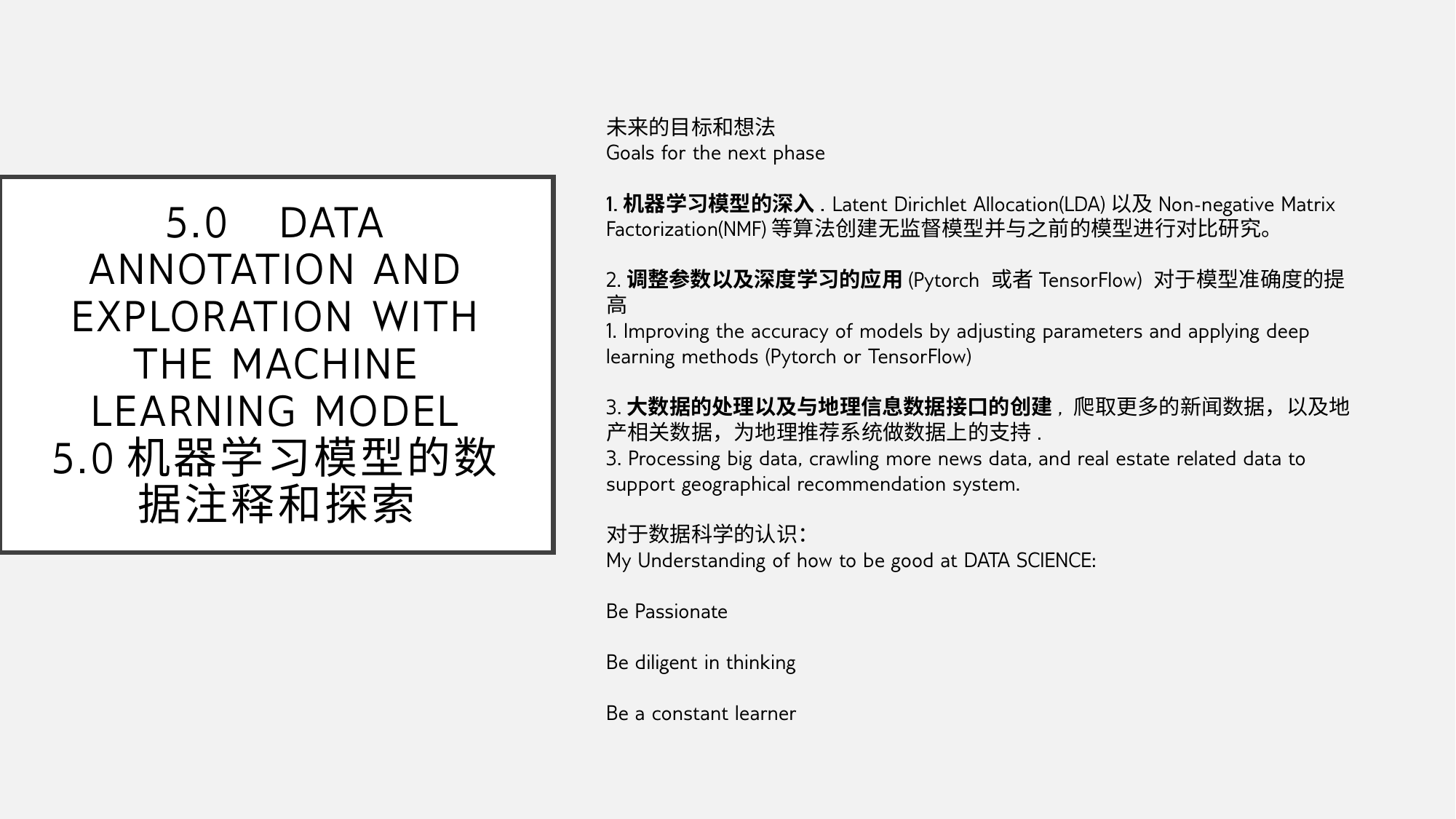

未来的目标和想法
Goals for the next phase

1.机器学习模型的深入. Latent Dirichlet Allocation(LDA)以及Non-negative Matrix Factorization(NMF)等算法创建无监督模型并与之前的模型进行对比研究。

2.调整参数以及深度学习的应用(Pytorch 或者TensorFlow) 对于模型准确度的提高
1. Improving the accuracy of models by adjusting parameters and applying deep learning methods (Pytorch or TensorFlow)

3.大数据的处理以及与地理信息数据接口的创建, 爬取更多的新闻数据，以及地产相关数据，为地理推荐系统做数据上的支持.
3. Processing big data, crawling more news data, and real estate related data to support geographical recommendation system.

对于数据科学的认识：
My Understanding of how to be good at DATA SCIENCE:

Be Passionate

Be diligent in thinking

Be a constant learner
# 5.0   Data annotation and exploration with the machine learning model 5.0机器学习模型的数据注释和探索